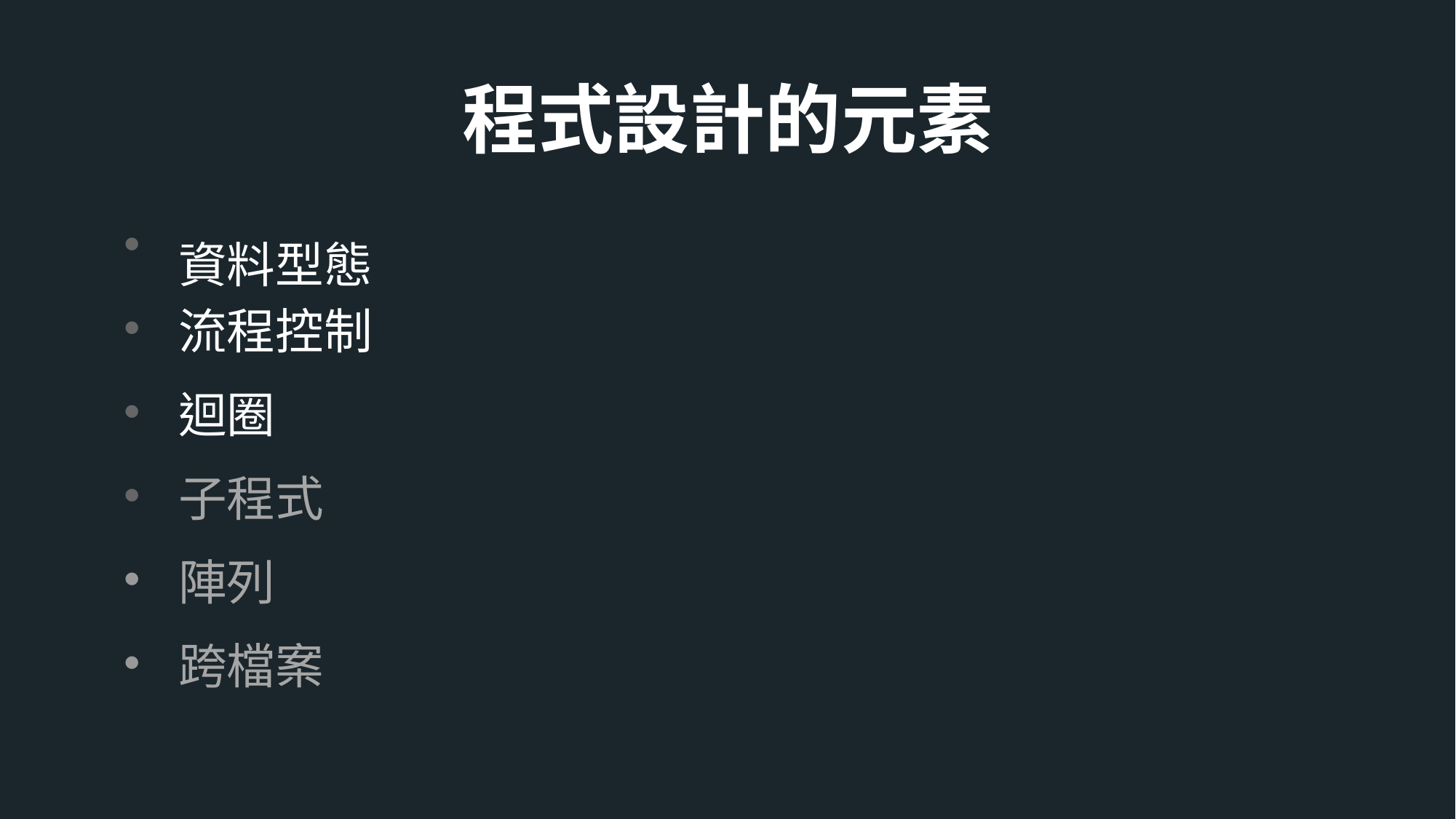

# 程式設計的元素

流程控制
迴圈
子程式
陣列
跨檔案
資料型態